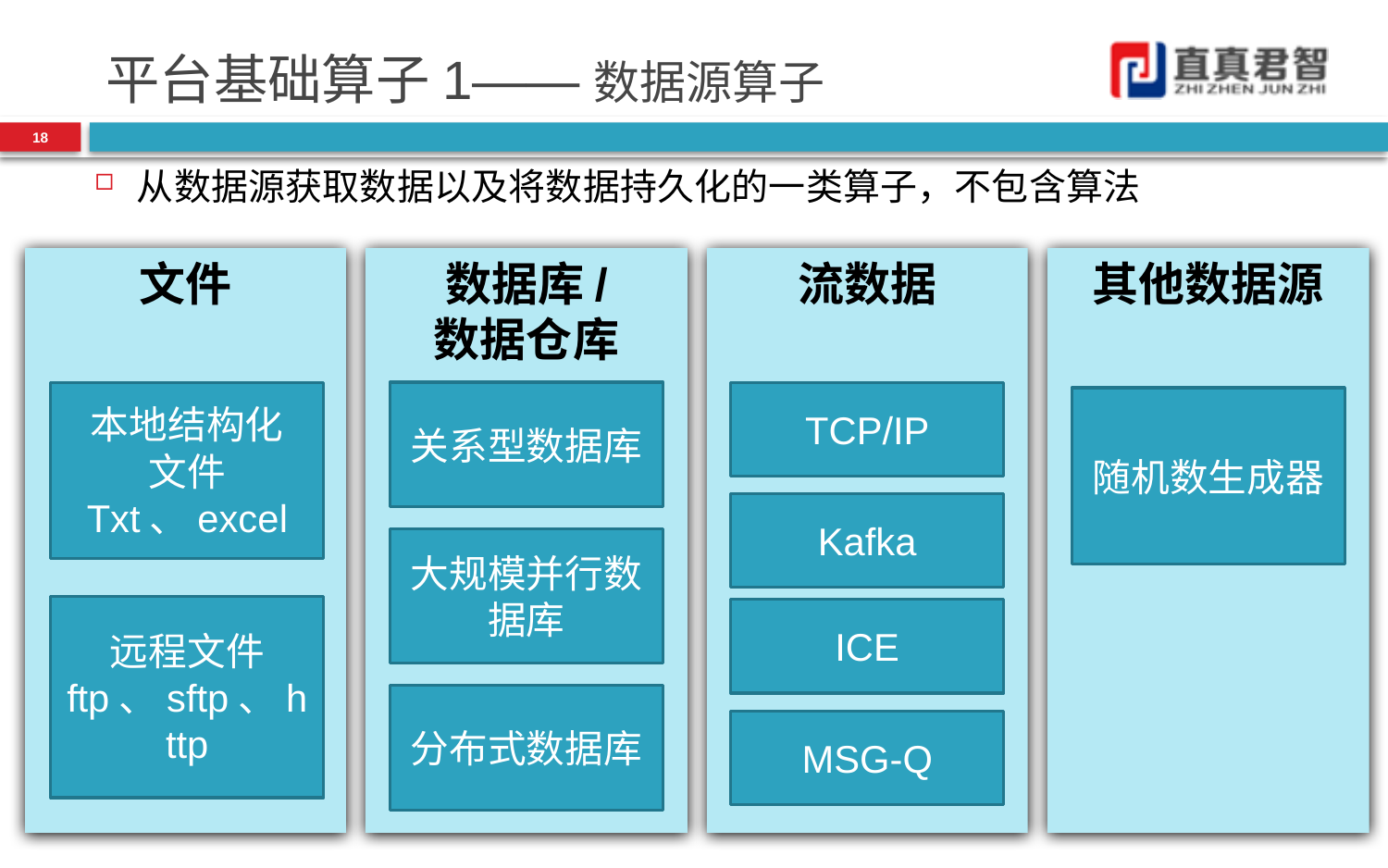

# 平台基础算子1——数据源算子
18
从数据源获取数据以及将数据持久化的一类算子，不包含算法
文件
数据库/
数据仓库
流数据
其他数据源
本地结构化
文件
Txt、excel
关系型数据库
TCP/IP
随机数生成器
Kafka
大规模并行数据库
远程文件
ftp、sftp、http
ICE
分布式数据库
MSG-Q